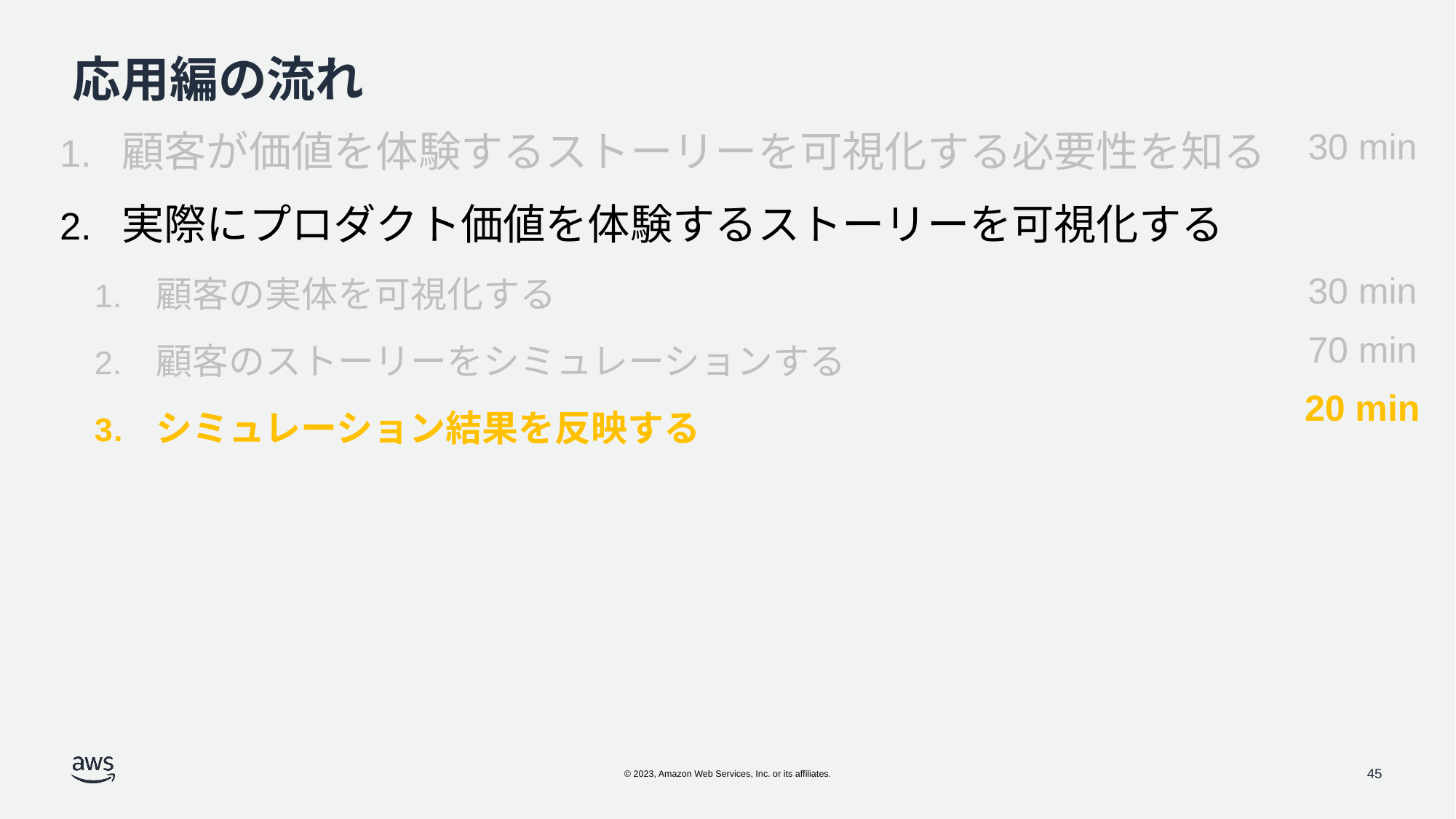

# 応用編の流れ
30 min
顧客が価値を体験するストーリーを可視化する必要性を知る
実際にプロダクト価値を体験するストーリーを可視化する
顧客の実体を可視化する
顧客のストーリーをシミュレーションする
シミュレーション結果を反映する
30 min
70 min
20 min
45